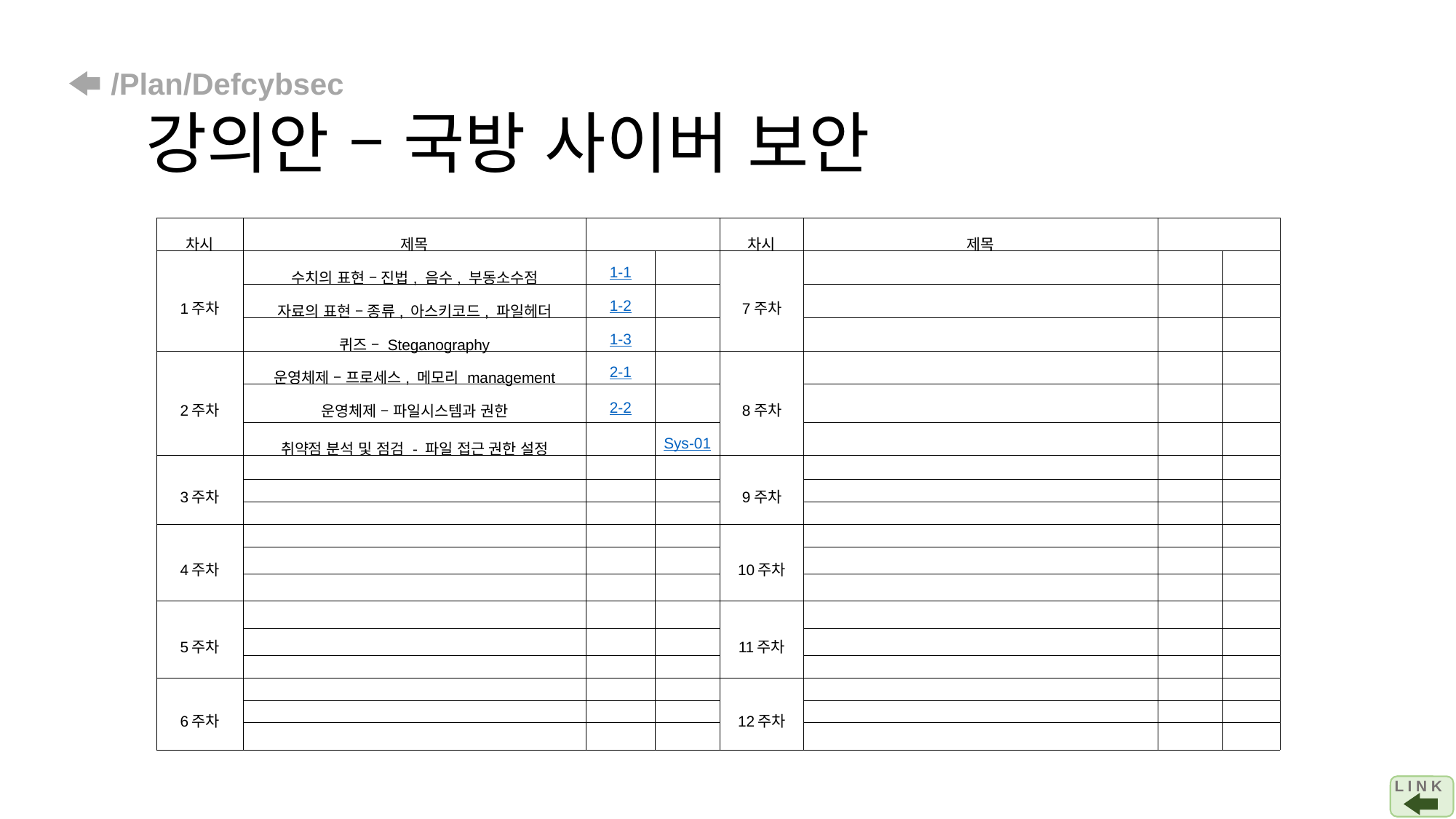

# /Plan/Defcybsec 강의안 – 국방 사이버 보안

| 차시 | 제목 |  |  | 차시 | 제목 |  |  |
| --- | --- | --- | --- | --- | --- | --- | --- |
| 1주차 | 수치의 표현 – 진법, 음수, 부동소수점 | 1-1 |  | 7주차 |  |  |  |
|  | 자료의 표현 – 종류, 아스키코드, 파일헤더 | 1-2 |  |  |  |  |  |
|  | 퀴즈 – Steganography | 1-3 |  |  |  |  |  |
| 2주차 | 운영체제 – 프로세스, 메모리 management | 2-1 |  | 8주차 |  |  |  |
|  | 운영체제 – 파일시스템과 권한 | 2-2 |  |  |  |  |  |
|  | 취약점 분석 및 점검 - 파일 접근 권한 설정 |  | Sys-01 |  |  |  |  |
| 3주차 |  |  |  | 9주차 |  |  |  |
|  |  |  |  |  |  |  |  |
|  |  |  |  |  |  |  |  |
| 4주차 |  |  |  | 10주차 |  |  |  |
|  |  |  |  |  |  |  |  |
|  |  |  |  |  |  |  |  |
| 5주차 |  |  |  | 11주차 |  |  |  |
|  |  |  |  |  |  |  |  |
|  |  |  |  |  |  |  |  |
| 6주차 |  |  |  | 12주차 |  |  |  |
|  |  |  |  |  |  |  |  |
|  |  |  |  |  |  |  |  |
L I N K